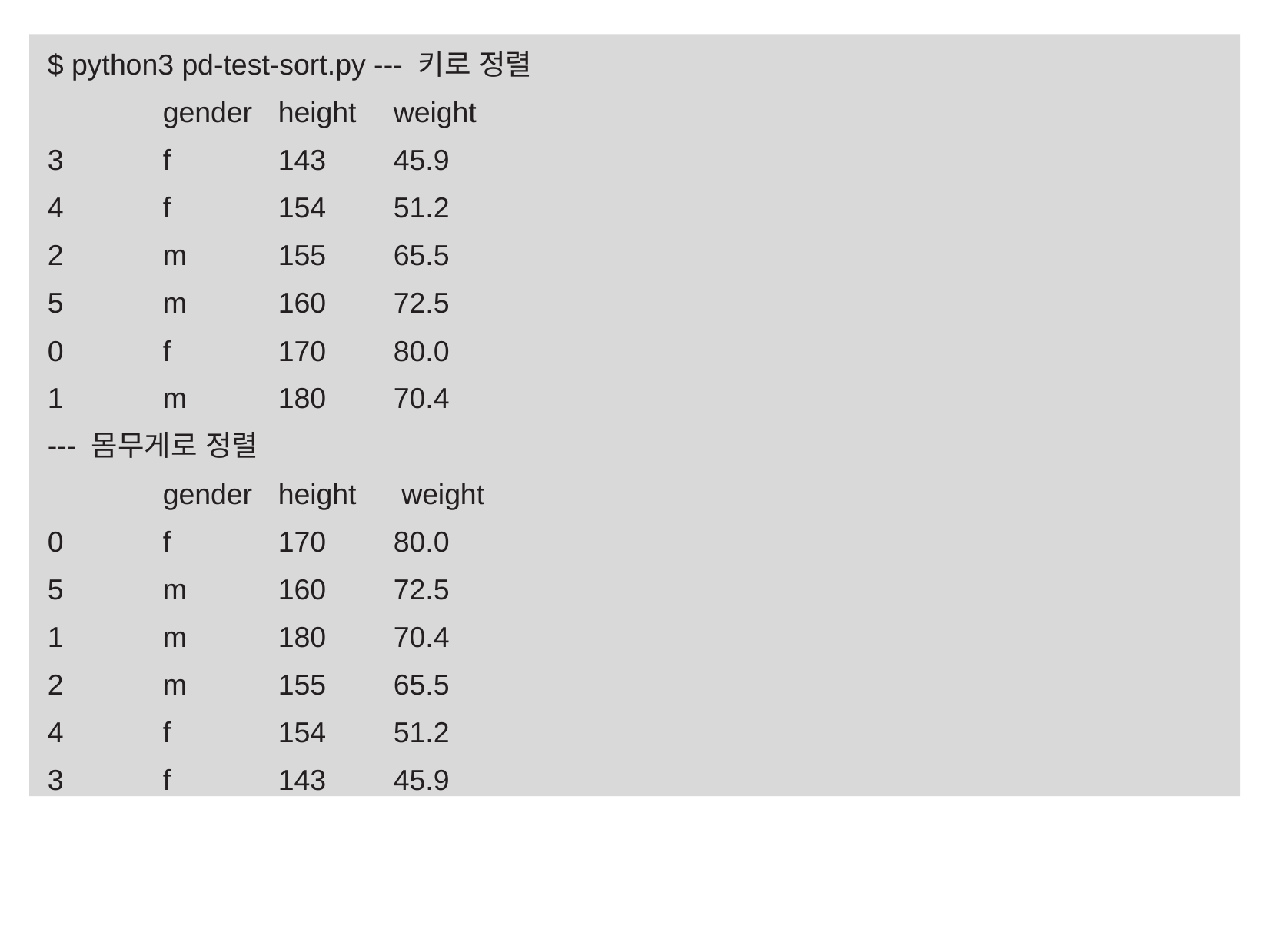

$ python3 pd-test-sort.py --- 키로 정렬
	gender 	height 	weight
3 	f 	143 	45.9
4 	f 	154 	51.2
2 	m 	155 	65.5
5 	m 	160 	72.5
0 	f 	170 	80.0
1 	m 	180 	70.4
--- 몸무게로 정렬
	gender 	height	 weight
0 	f 	170 	80.0
5 	m 	160 	72.5
1	m 	180 	70.4
2 	m 	155 	65.5
4 	f 	154 	51.2
3 	f 	143 	45.9